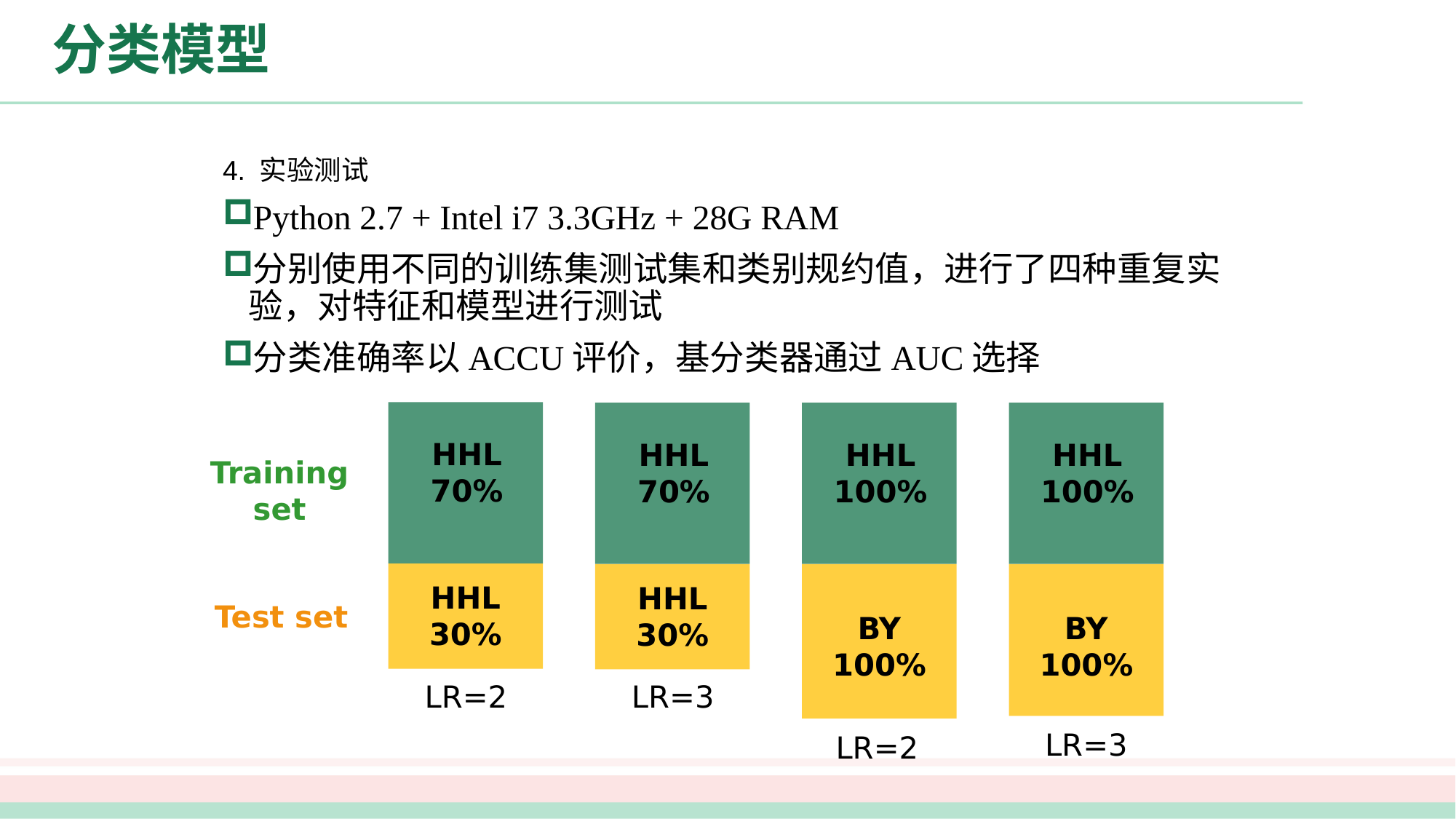

# 分类模型
4. 实验测试
Python 2.7 + Intel i7 3.3GHz + 28G RAM
分别使用不同的训练集测试集和类别规约值，进行了四种重复实验，对特征和模型进行测试
分类准确率以ACCU评价，基分类器通过AUC选择

HHL
70%

HHL
30%
LR=2

HHL
70%

HHL
30%
LR=3

HHL
100%

BY
100%
LR=2

HHL
100%

BY
100%
LR=3
Training
set
Test set